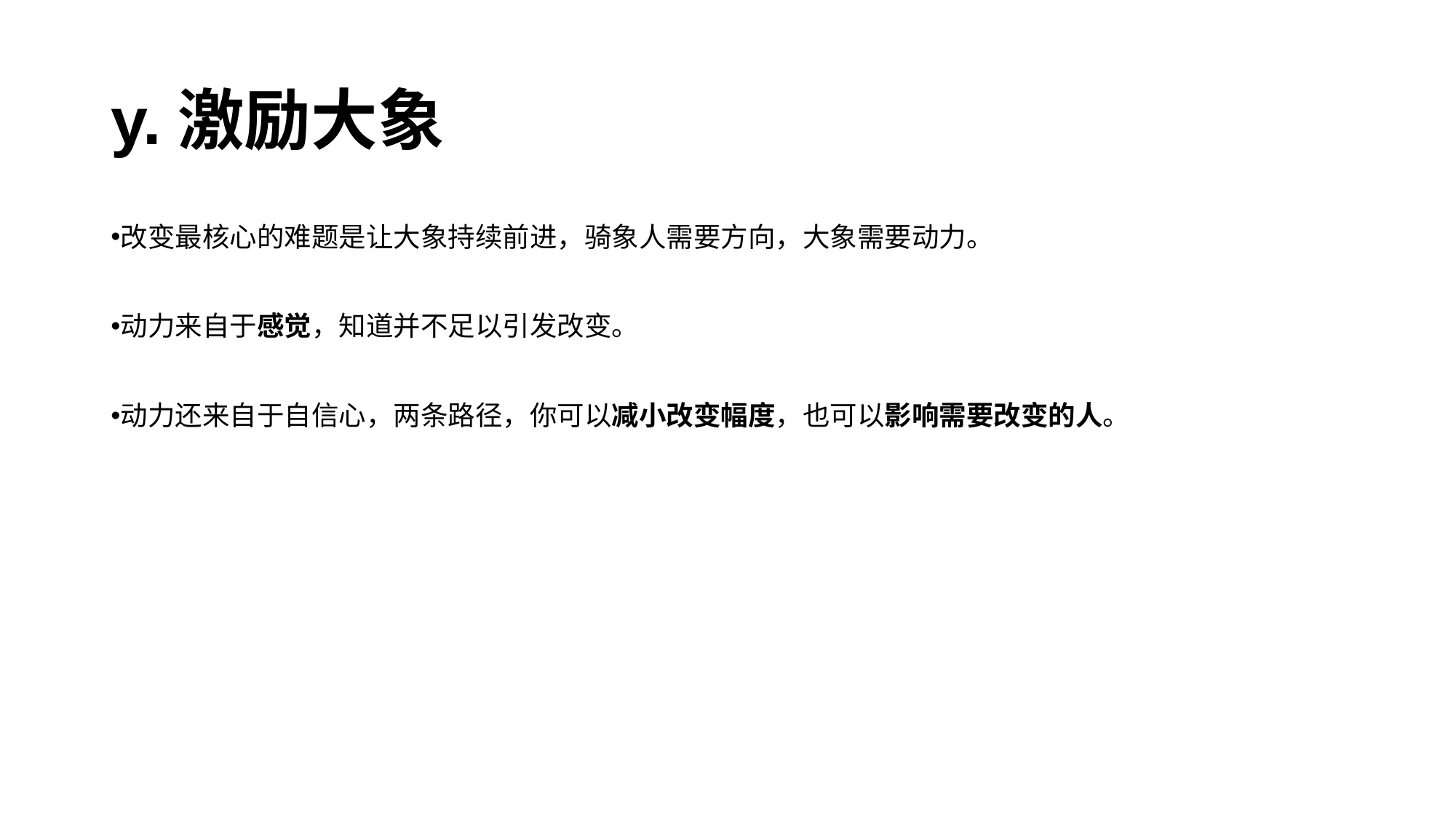

# y.激励大象
改变最核心的难题是让大象持续前进，骑象人需要方向，大象需要动力。

动力来自于感觉，知道并不足以引发改变。

动力还来自于自信心，两条路径，你可以减小改变幅度，也可以影响需要改变的人。